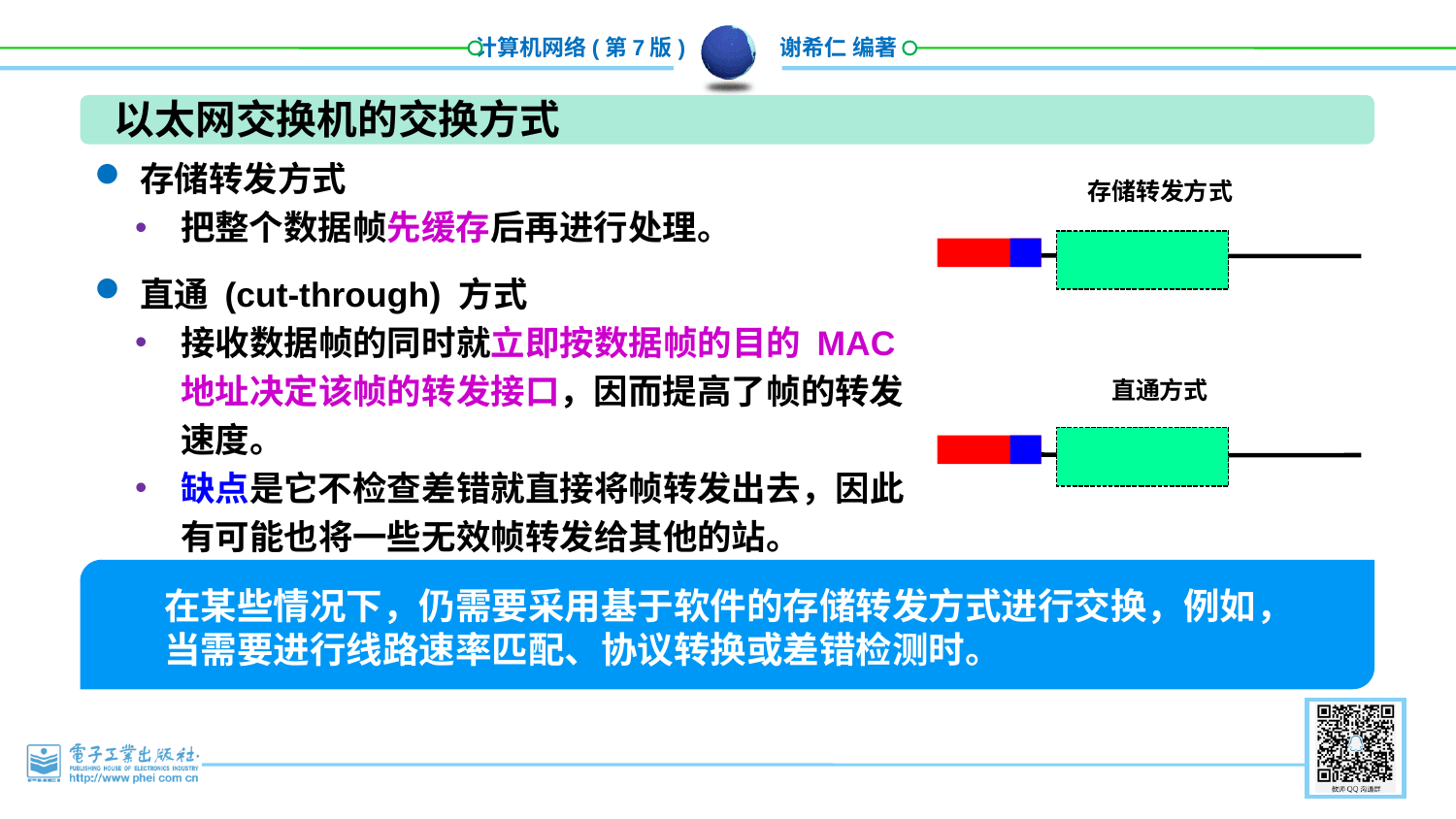

以太网交换机的交换方式

存储转发方式
把整个数据帧先缓存后再进行处理。
存储转发方式

直通 (cut-through) 方式
接收数据帧的同时就立即按数据帧的目的 MAC 地址决定该帧的转发接口，因而提高了帧的转发速度。
缺点是它不检查差错就直接将帧转发出去，因此有可能也将一些无效帧转发给其他的站。
直通方式

在某些情况下，仍需要采用基于软件的存储转发方式进行交换，例如，当需要进行线路速率匹配、协议转换或差错检测时。